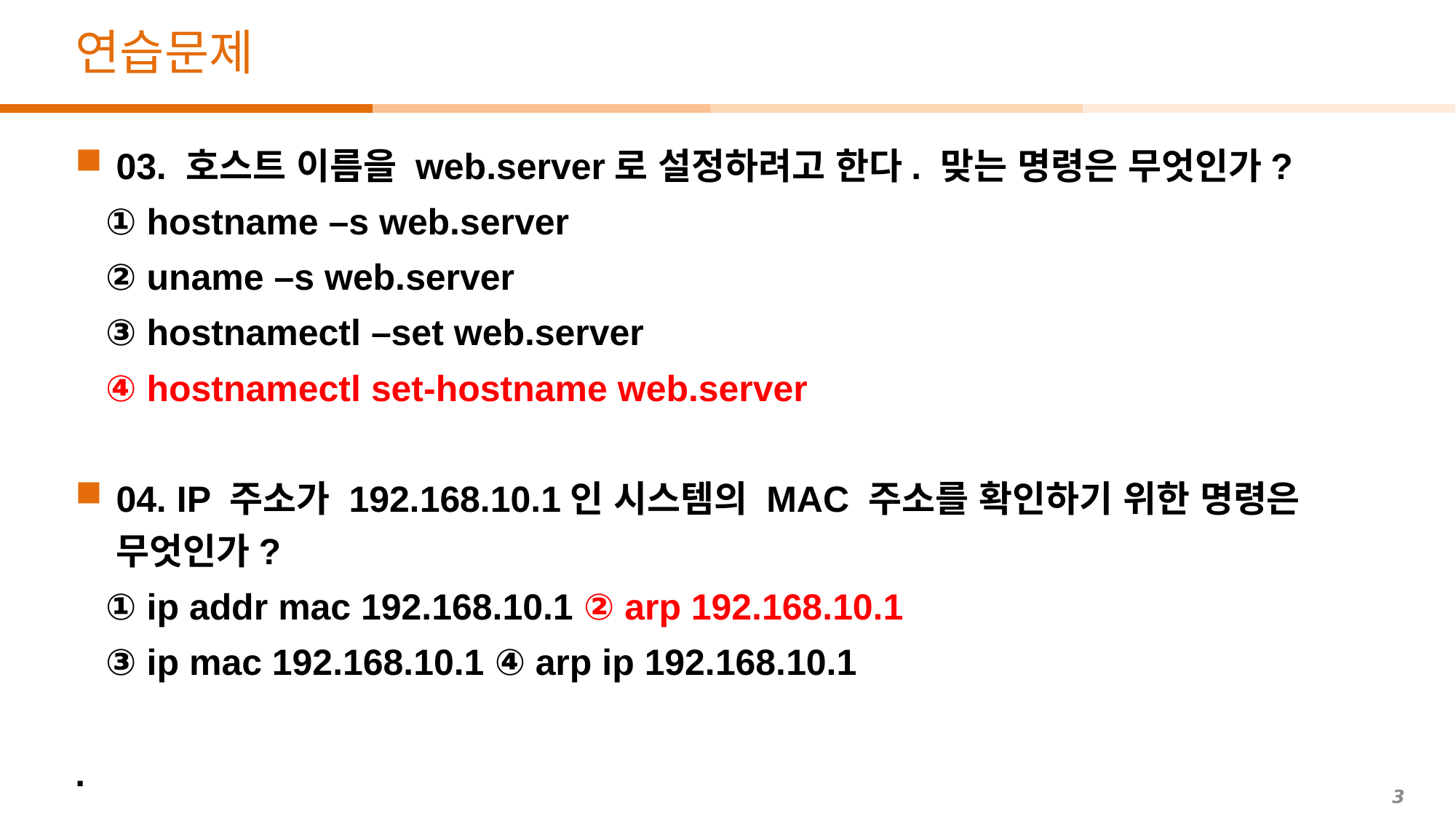

# 연습문제
03. 호스트 이름을 web.server로 설정하려고 한다. 맞는 명령은 무엇인가?
   ① hostname –s web.server
   ② uname –s web.server
   ③ hostnamectl –set web.server
   ④ hostnamectl set-hostname web.server

04. IP 주소가 192.168.10.1인 시스템의 MAC 주소를 확인하기 위한 명령은 무엇인가?
   ① ip addr mac 192.168.10.1 ② arp 192.168.10.1
   ③ ip mac 192.168.10.1 ④ arp ip 192.168.10.1

.